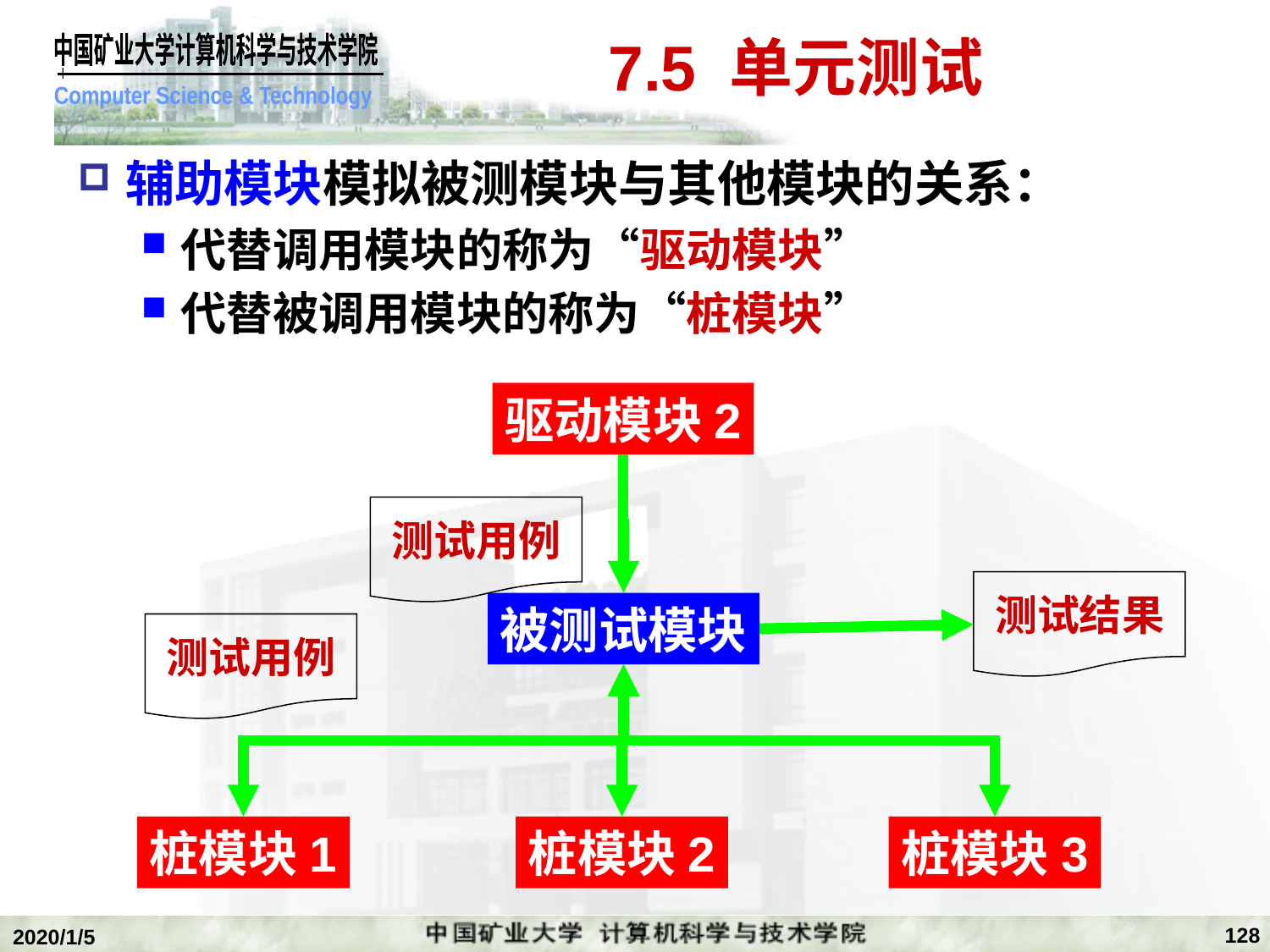

# 7.5 单元测试
辅助模块模拟被测模块与其他模块的关系：
代替调用模块的称为“驱动模块”
代替被调用模块的称为“桩模块”
驱动模块2
测试用例
测试结果
被测试模块
测试用例
桩模块1
桩模块2
桩模块3
128
2020/1/5